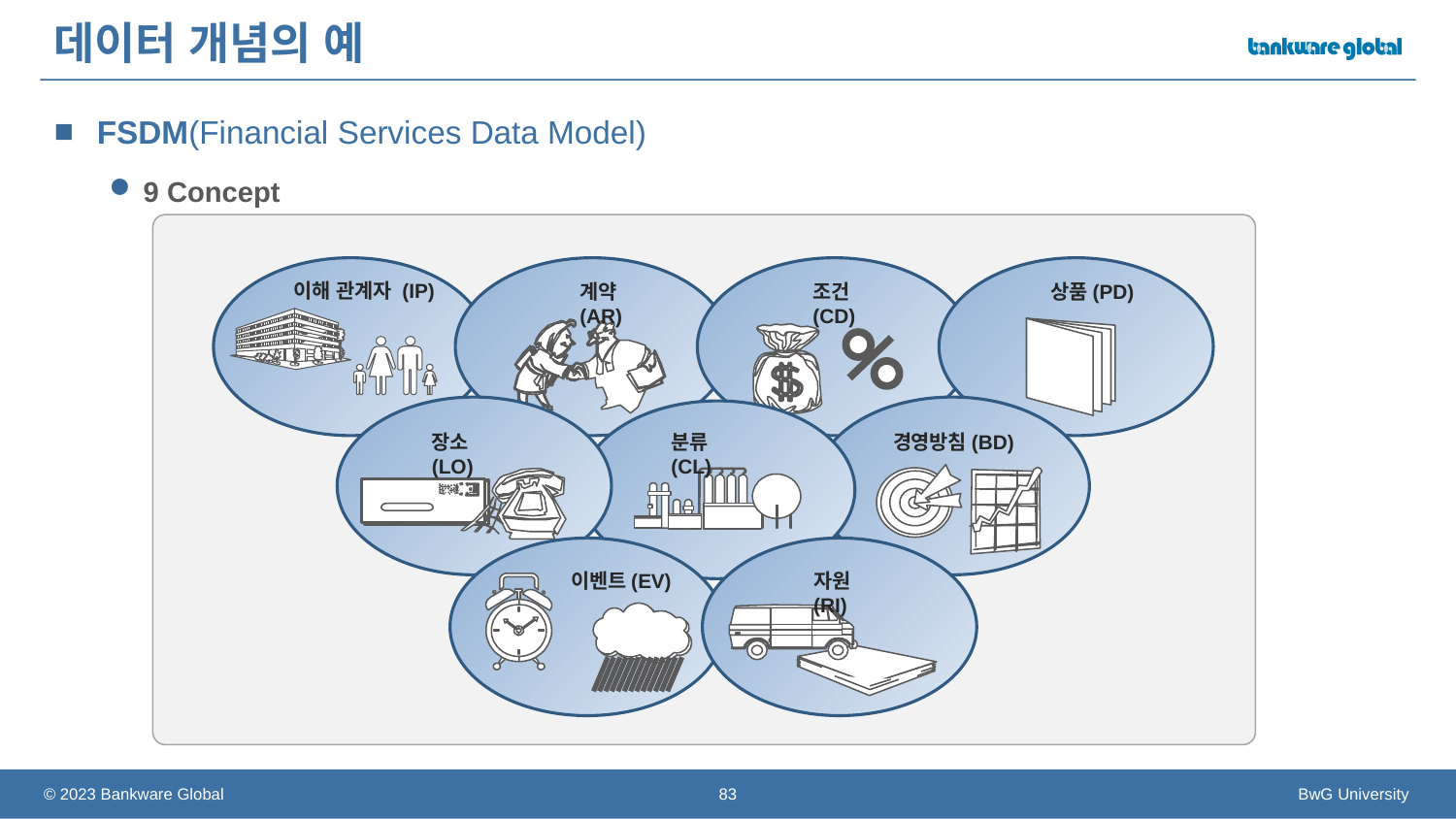

# 데이터 개념의 예
FSDM(Financial Services Data Model)
9 Concept

이해 관계자 (IP)
계약(AR)
조건(CD)
상품(PD)

장소(LO)
분류 (CL)
경영방침(BD)

이벤트(EV)
자원(RI)

83